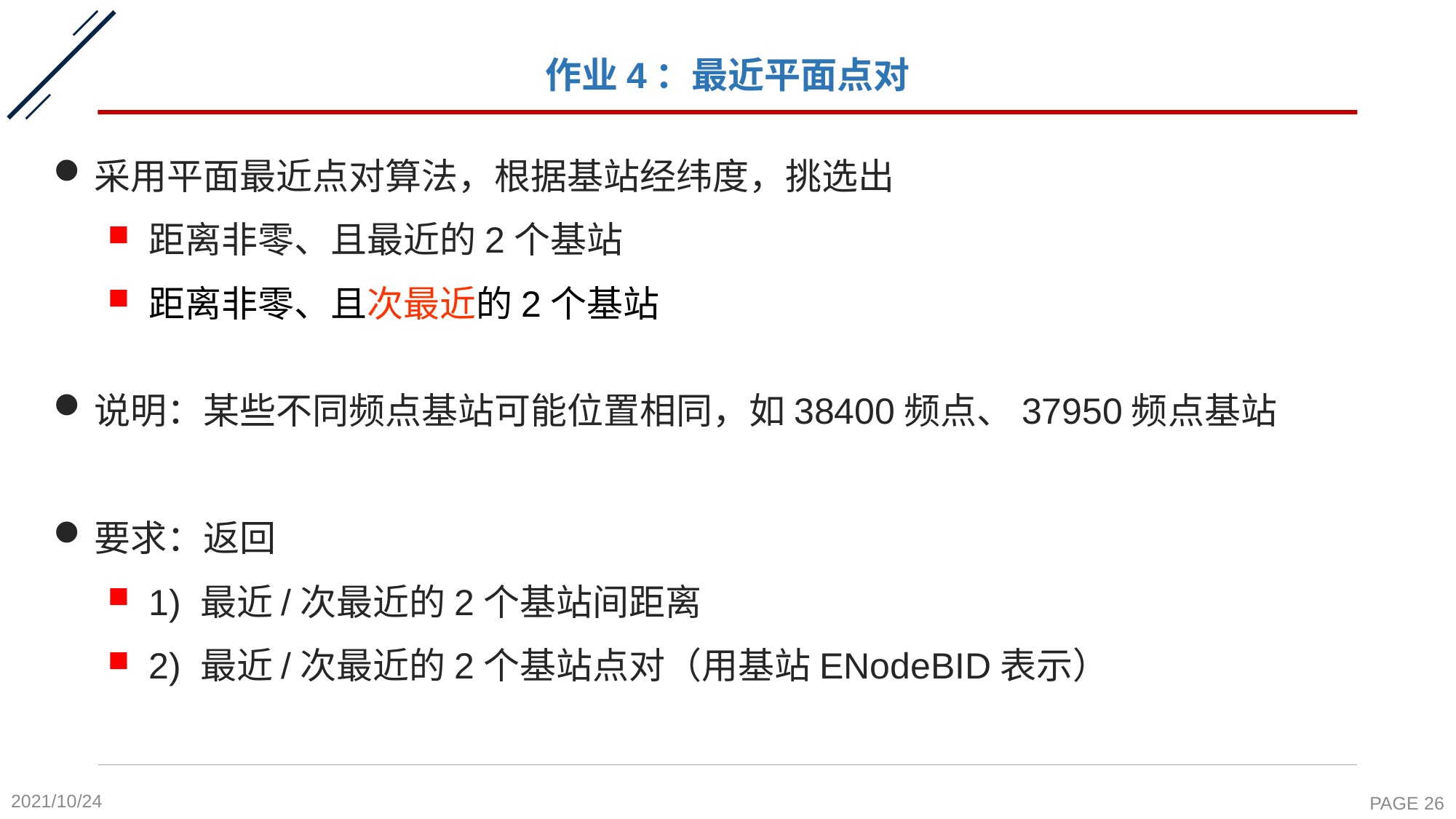

# 作业4：最近平面点对
采用平面最近点对算法，根据基站经纬度，挑选出
距离非零、且最近的2个基站
距离非零、且次最近的2个基站

说明：某些不同频点基站可能位置相同，如38400频点、37950频点基站

要求：返回
1) 最近/次最近的2个基站间距离
2) 最近/次最近的2个基站点对（用基站ENodeBID表示）
2021/10/24
PAGE 26